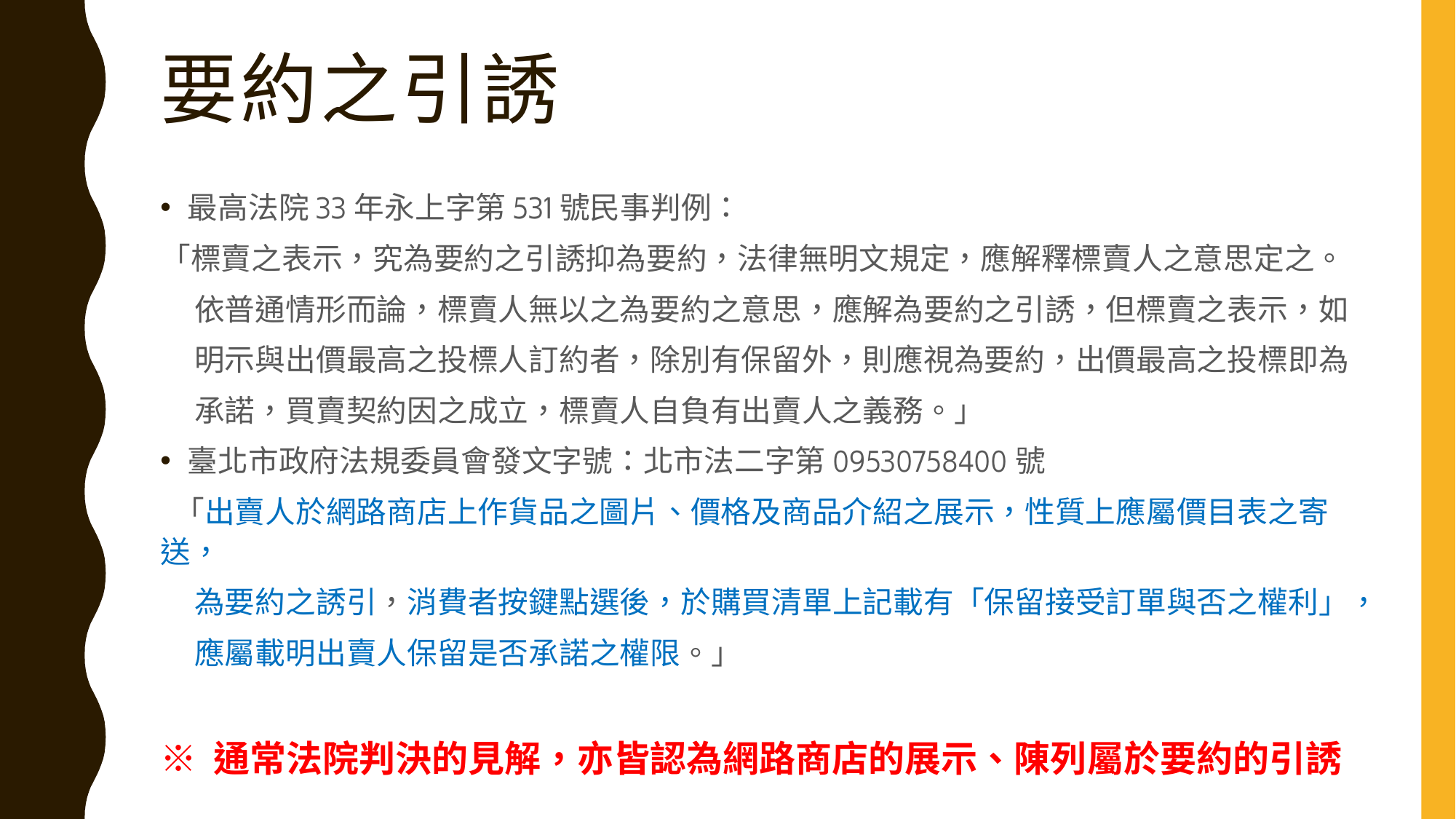

# 要約之引誘
最高法院33年永上字第531號民事判例：
「標賣之表示，究為要約之引誘抑為要約，法律無明文規定，應解釋標賣人之意思定之。
    依普通情形而論，標賣人無以之為要約之意思，應解為要約之引誘，但標賣之表示，如
    明示與出價最高之投標人訂約者，除別有保留外，則應視為要約，出價最高之投標即為
    承諾，買賣契約因之成立，標賣人自負有出賣人之義務。」
臺北市政府法規委員會發文字號：北市法二字第09530758400號
 「出賣人於網路商店上作貨品之圖片、價格及商品介紹之展示，性質上應屬價目表之寄送，
    為要約之誘引，消費者按鍵點選後，於購買清單上記載有「保留接受訂單與否之權利」，
    應屬載明出賣人保留是否承諾之權限。」

※ 通常法院判決的見解，亦皆認為網路商店的展示、陳列屬於要約的引誘